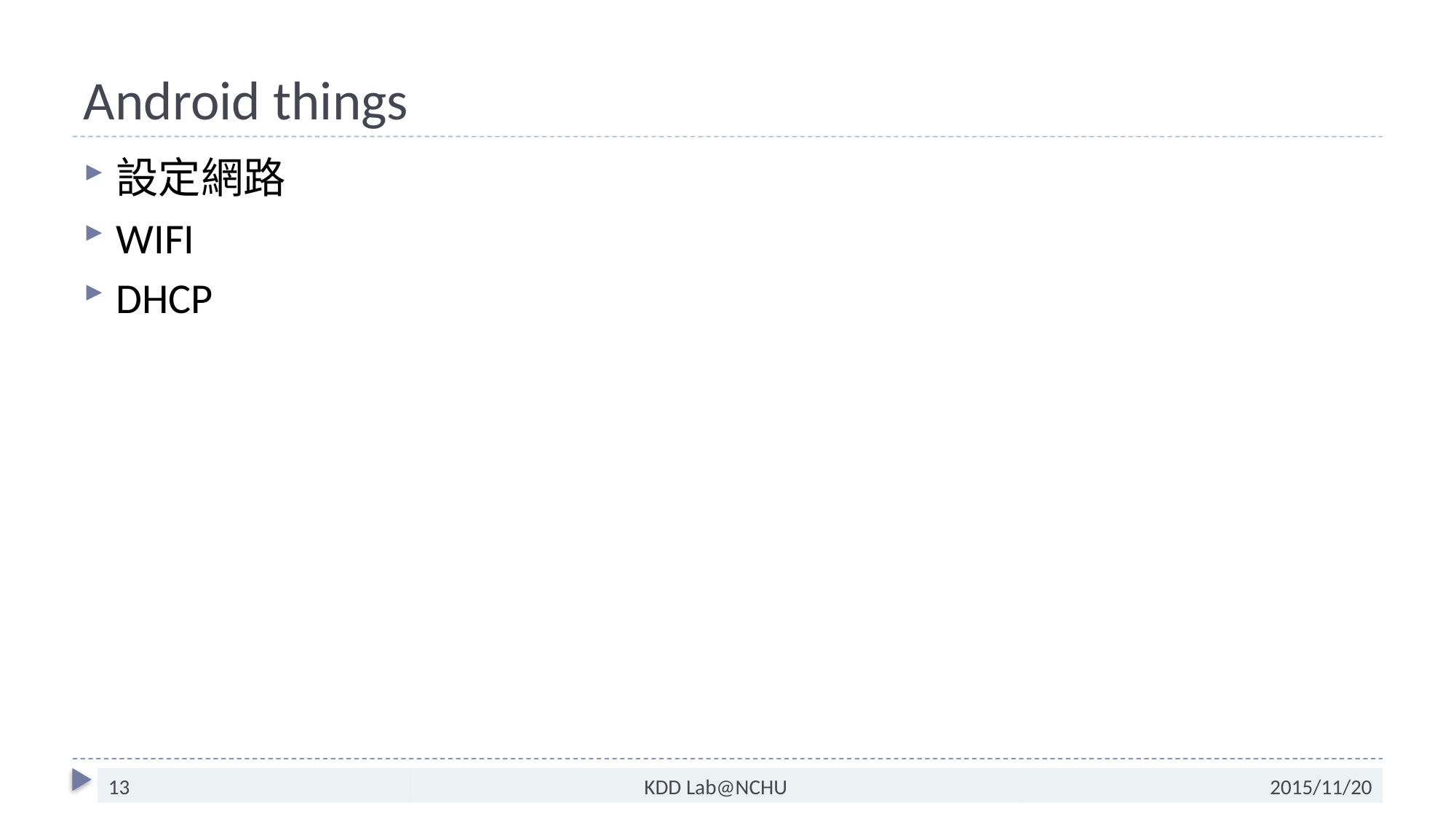

# Android things
設定網路
WIFI
DHCP
13
KDD Lab@NCHU
2015/11/20